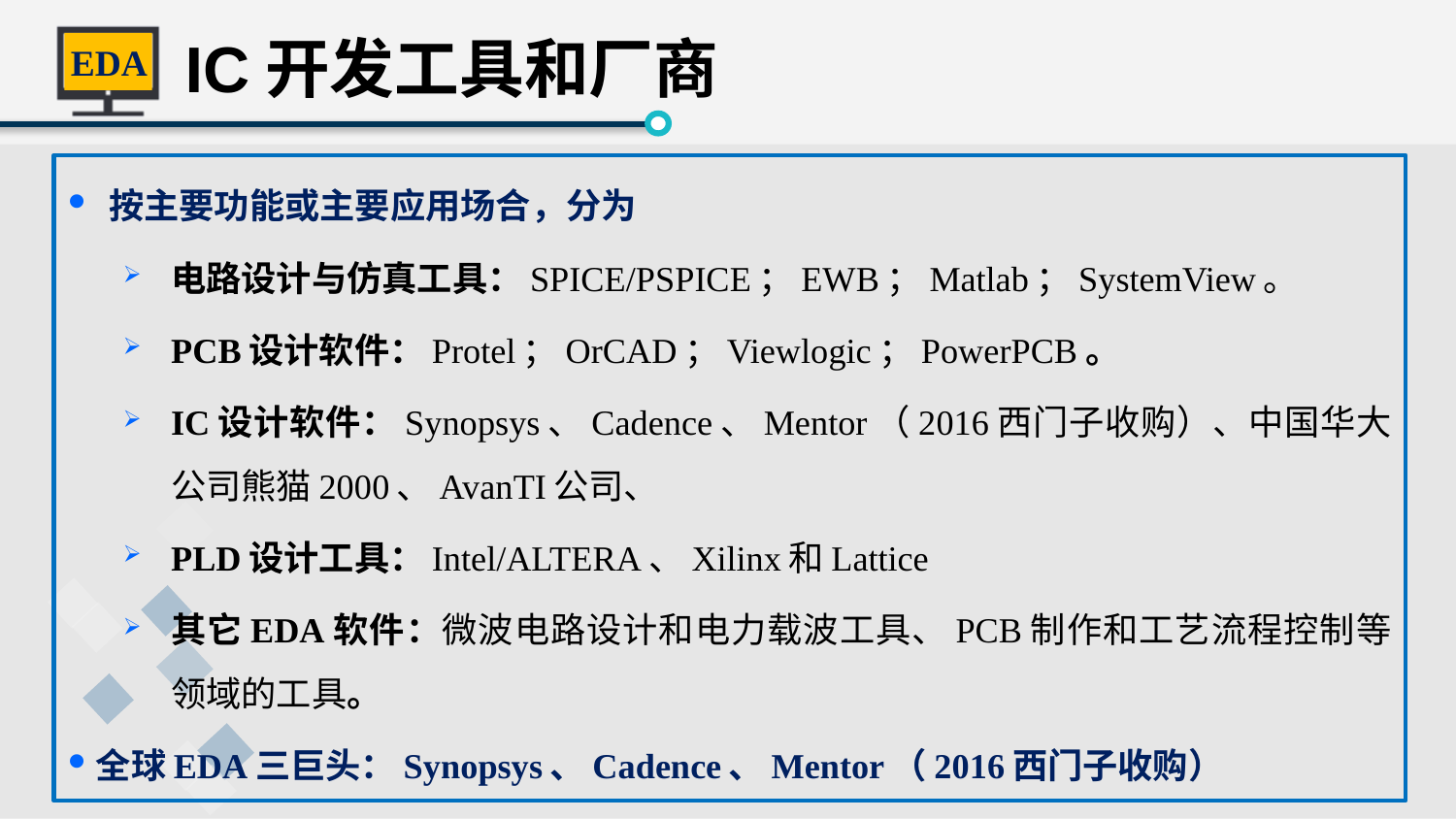

IC开发工具和厂商
按主要功能或主要应用场合，分为
电路设计与仿真工具：SPICE/PSPICE；EWB；Matlab；SystemView。
PCB设计软件：Protel；OrCAD；Viewlogic；PowerPCB。
IC设计软件：Synopsys、Cadence、Mentor（2016西门子收购）、中国华大公司熊猫2000、AvanTI公司、
PLD设计工具：Intel/ALTERA、Xilinx和Lattice
其它EDA软件：微波电路设计和电力载波工具、PCB制作和工艺流程控制等领域的工具。
全球EDA三巨头：Synopsys、Cadence、Mentor（2016西门子收购）